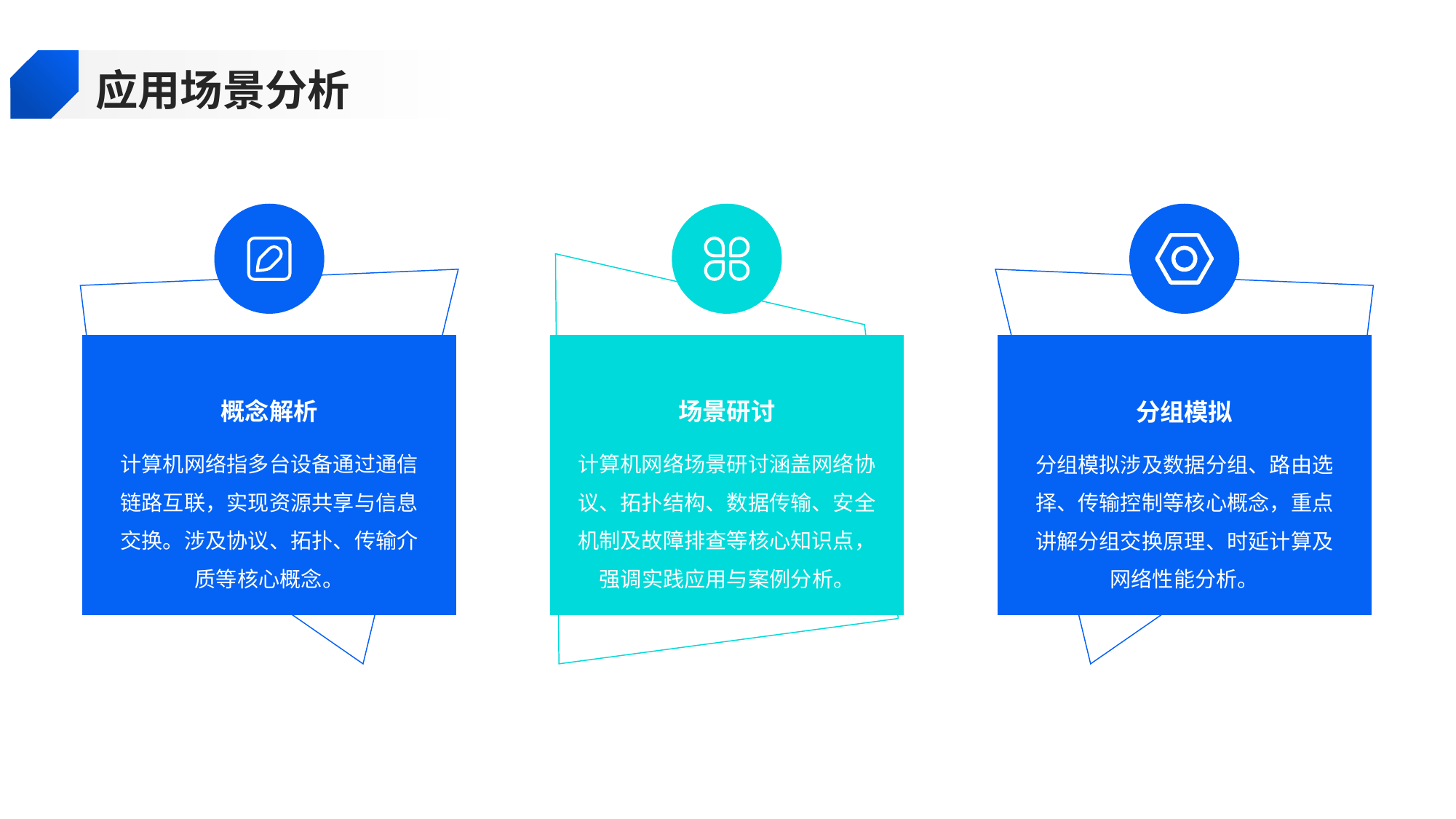

应用场景分析

概念解析
场景研讨
分组模拟
计算机网络指多台设备通过通信链路互联，实现资源共享与信息交换。涉及协议、拓扑、传输介质等核心概念。
计算机网络场景研讨涵盖网络协议、拓扑结构、数据传输、安全机制及故障排查等核心知识点，强调实践应用与案例分析。
分组模拟涉及数据分组、路由选择、传输控制等核心概念，重点讲解分组交换原理、时延计算及网络性能分析。